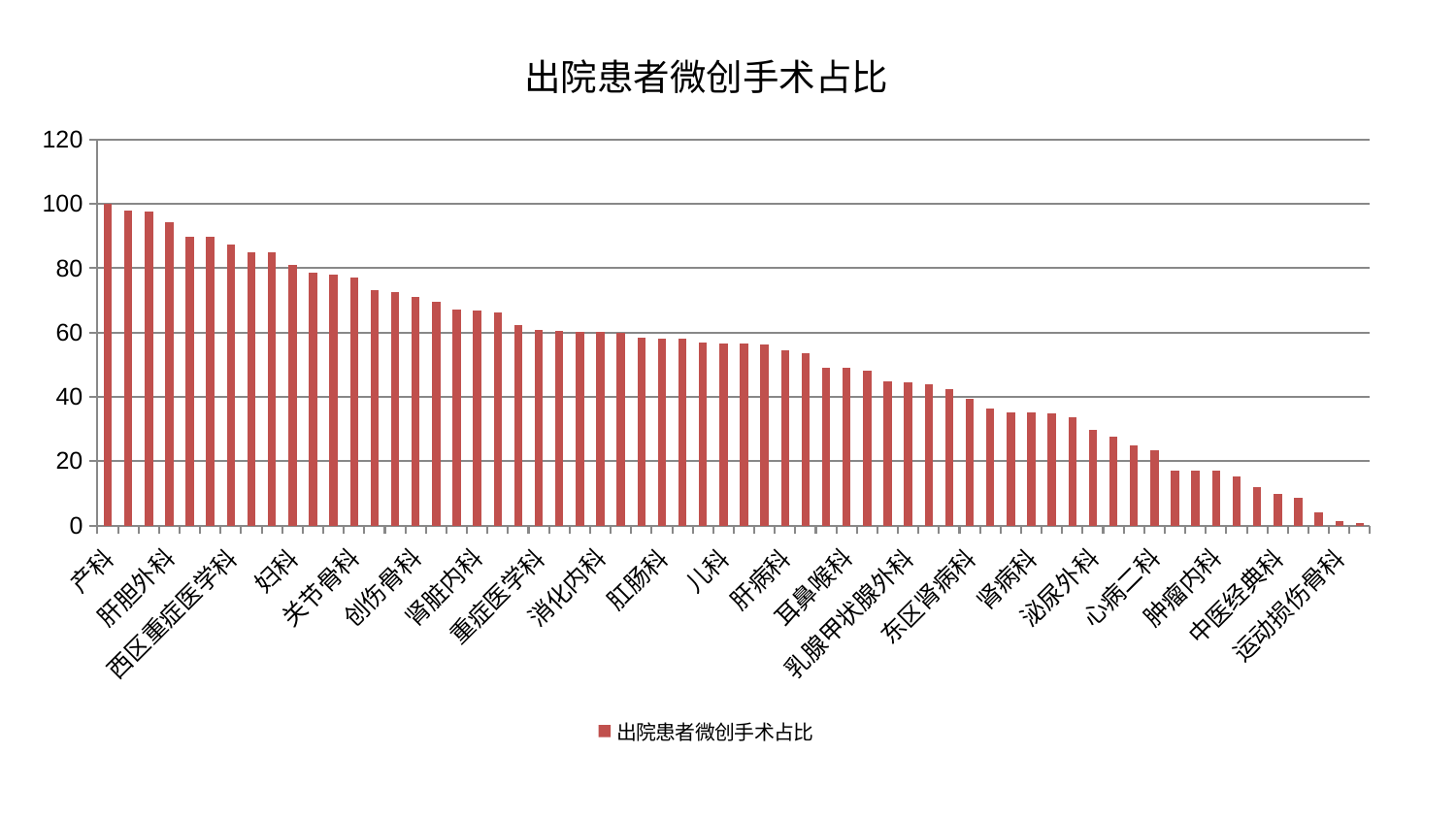

### Chart: 出院患者微创手术占比

| Category | 出院患者微创手术占比 |
|---|---|
| 产科 | 100.0 |
| 男科 | 97.90621587879913 |
| 显微骨科 | 97.59661401788546 |
| 肝胆外科 | 94.21611871548292 |
| 脊柱骨科 | 89.82019247820685 |
| 眼科 | 89.69084977696899 |
| 西区重症医学科 | 87.48593077067949 |
| 老年医学科 | 85.08255391106684 |
| 针灸科 | 84.93153503292014 |
| 妇科 | 81.15732281847328 |
| 内分泌科 | 78.63718937109715 |
| 妇科妇二科合并 | 77.92524770783395 |
| 关节骨科 | 77.16223410580686 |
| 心病一科 | 73.23547854612815 |
| 普通外科 | 72.6067694485096 |
| 创伤骨科 | 71.1407795066717 |
| 脑病三科 | 69.70628700211896 |
| 风湿病科 | 67.22563779950963 |
| 肾脏内科 | 66.88275686233051 |
| 妇二科 | 66.33845991167507 |
| 血液科 | 62.47697725764663 |
| 重症医学科 | 60.74999766929017 |
| 皮肤科 | 60.432064955405835 |
| 东区重症医学科 | 60.252604369978954 |
| 消化内科 | 60.08324731061168 |
| 心血管内科 | 59.80833617714432 |
| 美容皮肤科 | 58.44332302895881 |
| 肛肠科 | 58.04683553005413 |
| 脾胃病科 | 57.97625053431891 |
| 身心医学科 | 56.80362972215989 |
| 儿科 | 56.570611600603755 |
| 中医外治中心 | 56.466962372438665 |
| 周围血管科 | 56.331974794927085 |
| 肝病科 | 54.605308041512686 |
| 脾胃科消化科合并 | 53.51944645659886 |
| 骨科 | 49.04011061401688 |
| 耳鼻喉科 | 49.03869785235046 |
| 脑病二科 | 48.0936335192583 |
| 心病四科 | 44.681420844844716 |
| 乳腺甲状腺外科 | 44.60933889739388 |
| 胸外科 | 43.996612967677585 |
| 神经内科 | 42.32966676076423 |
| 东区肾病科 | 39.238061885557876 |
| 康复科 | 36.467524043697615 |
| 口腔科 | 35.072032216261505 |
| 肾病科 | 35.06535330675087 |
| 神经外科 | 34.747212542400554 |
| 医院 | 33.583909639077845 |
| 泌尿外科 | 29.66695095005082 |
| 脑病一科 | 27.71144582243252 |
| 综合内科 | 24.85352392759012 |
| 心病二科 | 23.301518443046707 |
| 心病三科 | 17.12588896809107 |
| 微创骨科 | 16.96582112265972 |
| 肿瘤内科 | 16.950369347339233 |
| 推拿科 | 15.166124674106289 |
| 治未病中心 | 11.802210828034196 |
| 中医经典科 | 9.711791126199804 |
| 小儿骨科 | 8.69223805580983 |
| 呼吸内科 | 4.084591048393657 |
| 运动损伤骨科 | 1.2622810188401485 |
| 小儿推拿科 | 0.6121435441304078 |
168